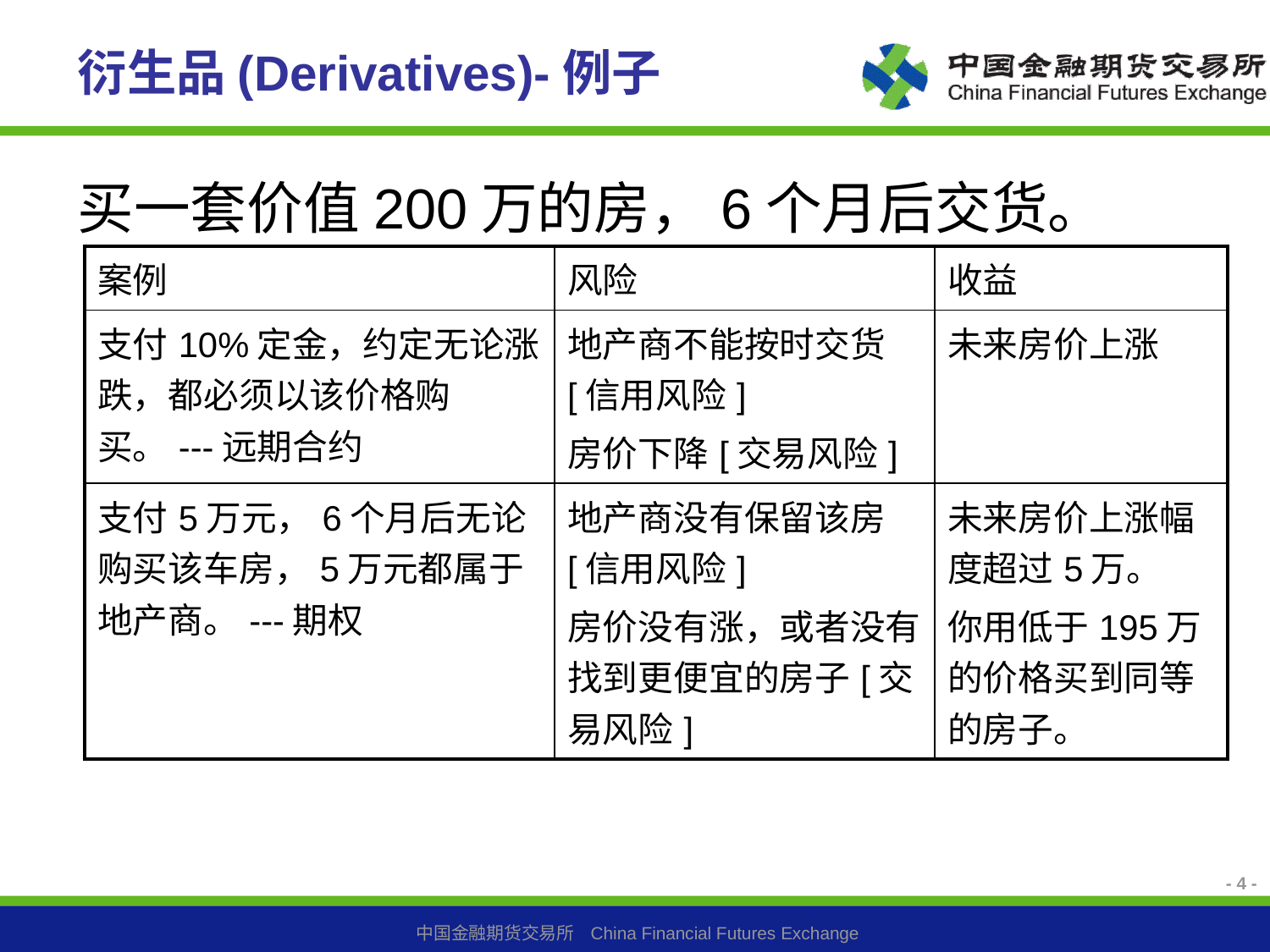

# 衍生品(Derivatives)-例子
买一套价值200万的房，6个月后交货。
| 案例 | 风险 | 收益 |
| --- | --- | --- |
| 支付10%定金，约定无论涨跌，都必须以该价格购买。---远期合约 | 地产商不能按时交货[信用风险] 房价下降[交易风险] | 未来房价上涨 |
| 支付5万元，6个月后无论购买该车房，5万元都属于地产商。---期权 | 地产商没有保留该房[信用风险] 房价没有涨，或者没有找到更便宜的房子[交易风险] | 未来房价上涨幅度超过5万。 你用低于195万的价格买到同等的房子。 |
- 4 -